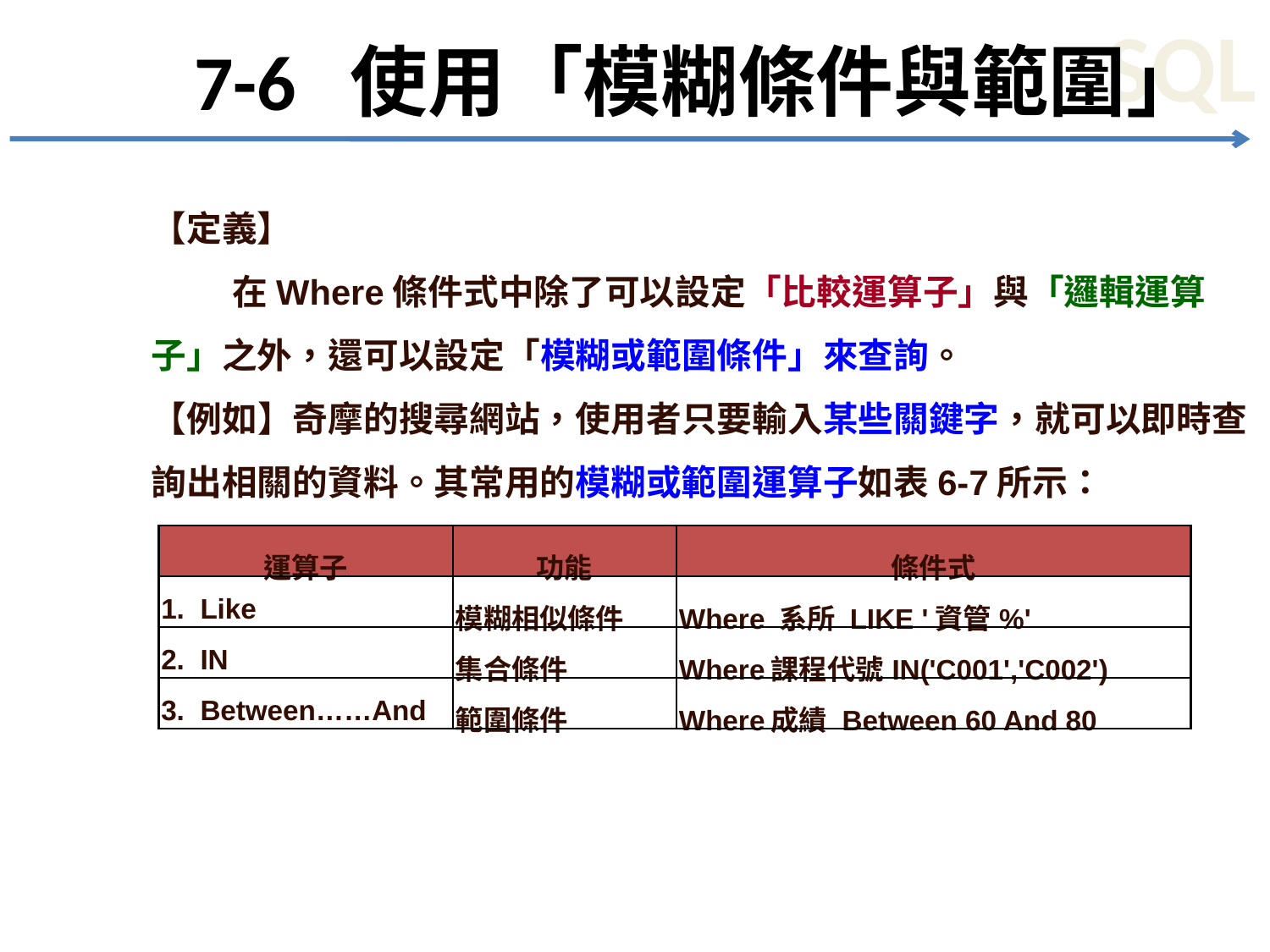

# 7-6  使用「模糊條件與範圍」
【定義】
         在Where條件式中除了可以設定「比較運算子」與「邏輯運算子」之外，還可以設定「模糊或範圍條件」來查詢。
【例如】奇摩的搜尋網站，使用者只要輸入某些關鍵字，就可以即時查詢出相關的資料。其常用的模糊或範圍運算子如表6-7所示：
| 運算子 | 功能 | 條件式 |
| --- | --- | --- |
| 1. Like | 模糊相似條件 | Where 系所 LIKE '資管%' |
| 2. IN | 集合條件 | Where課程代號IN('C001','C002') |
| 3. Between……And | 範圍條件 | Where成績 Between 60 And 80 |